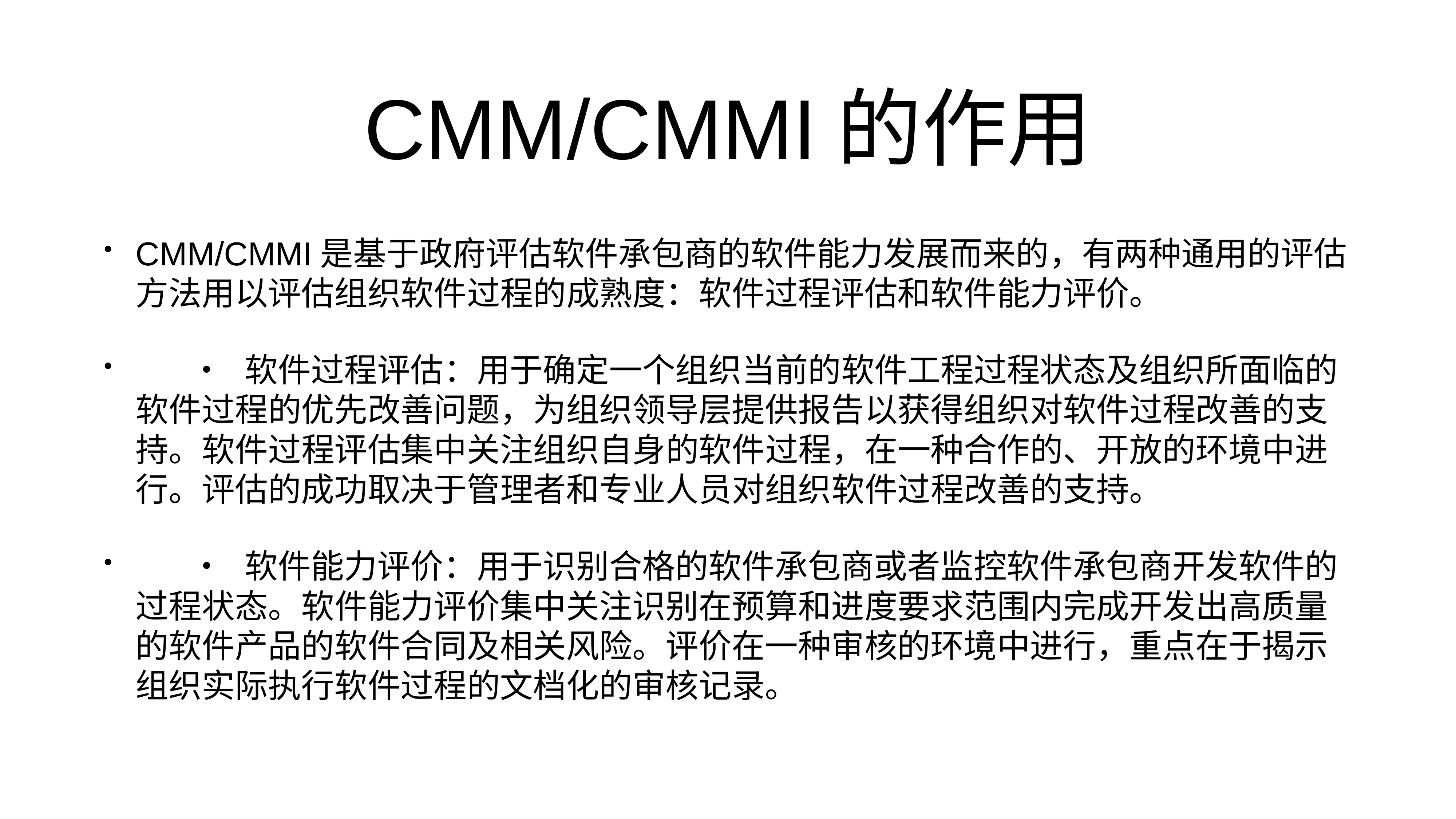

# CMM/CMMI的作用
CMM/CMMI是基于政府评估软件承包商的软件能力发展而来的，有两种通用的评估方法用以评估组织软件过程的成熟度：软件过程评估和软件能力评价。
	•	软件过程评估：用于确定一个组织当前的软件工程过程状态及组织所面临的软件过程的优先改善问题，为组织领导层提供报告以获得组织对软件过程改善的支持。软件过程评估集中关注组织自身的软件过程，在一种合作的、开放的环境中进行。评估的成功取决于管理者和专业人员对组织软件过程改善的支持。
	•	软件能力评价：用于识别合格的软件承包商或者监控软件承包商开发软件的过程状态。软件能力评价集中关注识别在预算和进度要求范围内完成开发出高质量的软件产品的软件合同及相关风险。评价在一种审核的环境中进行，重点在于揭示组织实际执行软件过程的文档化的审核记录。